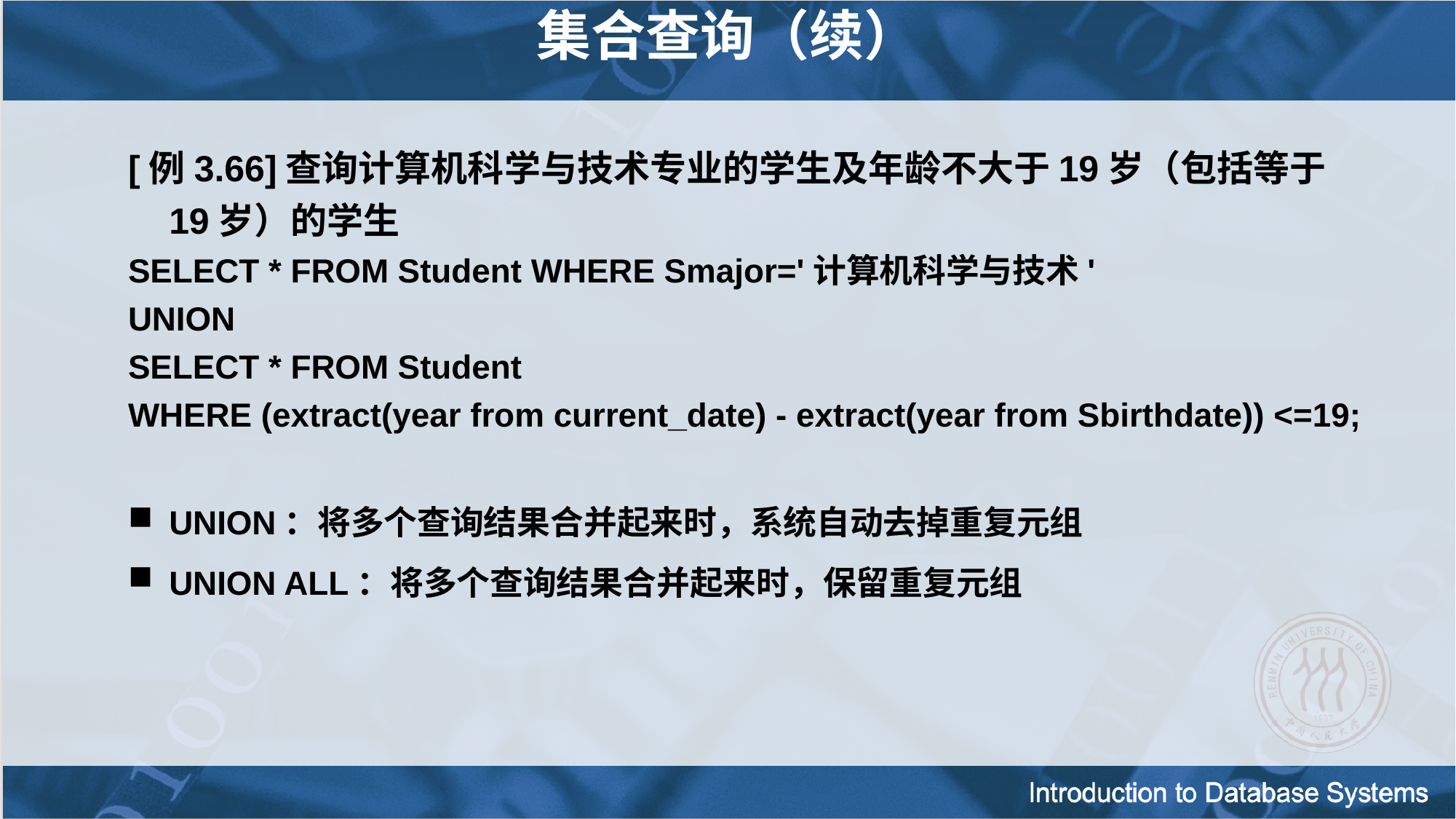

集合查询（续）
[例3.66]查询计算机科学与技术专业的学生及年龄不大于19岁（包括等于19岁）的学生
SELECT * FROM Student WHERE Smajor='计算机科学与技术'
UNION
SELECT * FROM Student
WHERE (extract(year from current_date) - extract(year from Sbirthdate)) <=19;

UNION：将多个查询结果合并起来时，系统自动去掉重复元组
UNION ALL：将多个查询结果合并起来时，保留重复元组